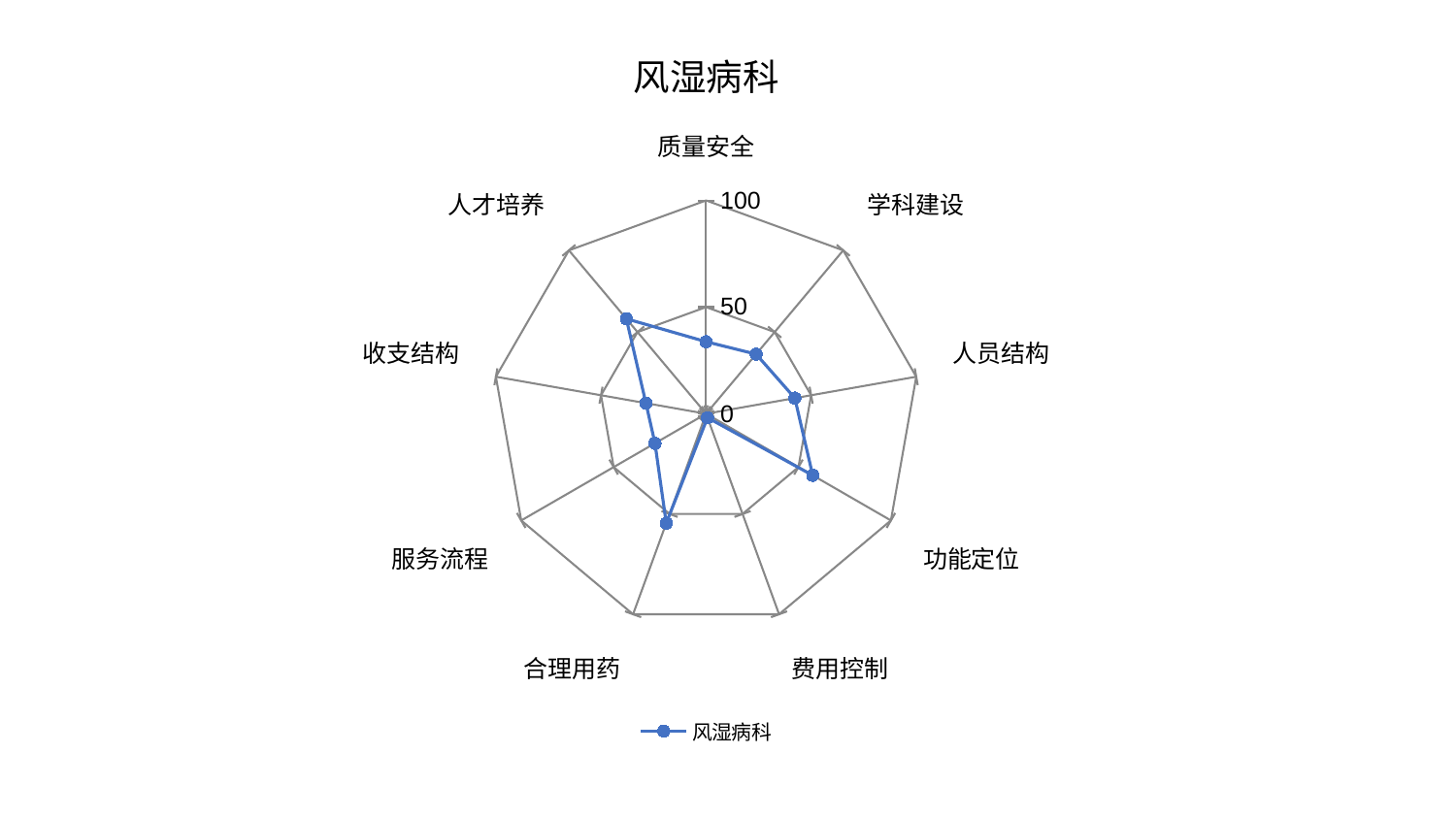

### Chart: 风湿病科

| Category | 风湿病科 |
|---|---|
| 质量安全 | 33.79498620160081 |
| 学科建设 | 36.481940767736056 |
| 人员结构 | 42.23173377110149 |
| 功能定位 | 57.715045181081756 |
| 费用控制 | 1.957280997331412 |
| 合理用药 | 54.60240429107727 |
| 服务流程 | 27.66271949277904 |
| 收支结构 | 28.62496173264358 |
| 人才培养 | 58.132206164443005 |
113